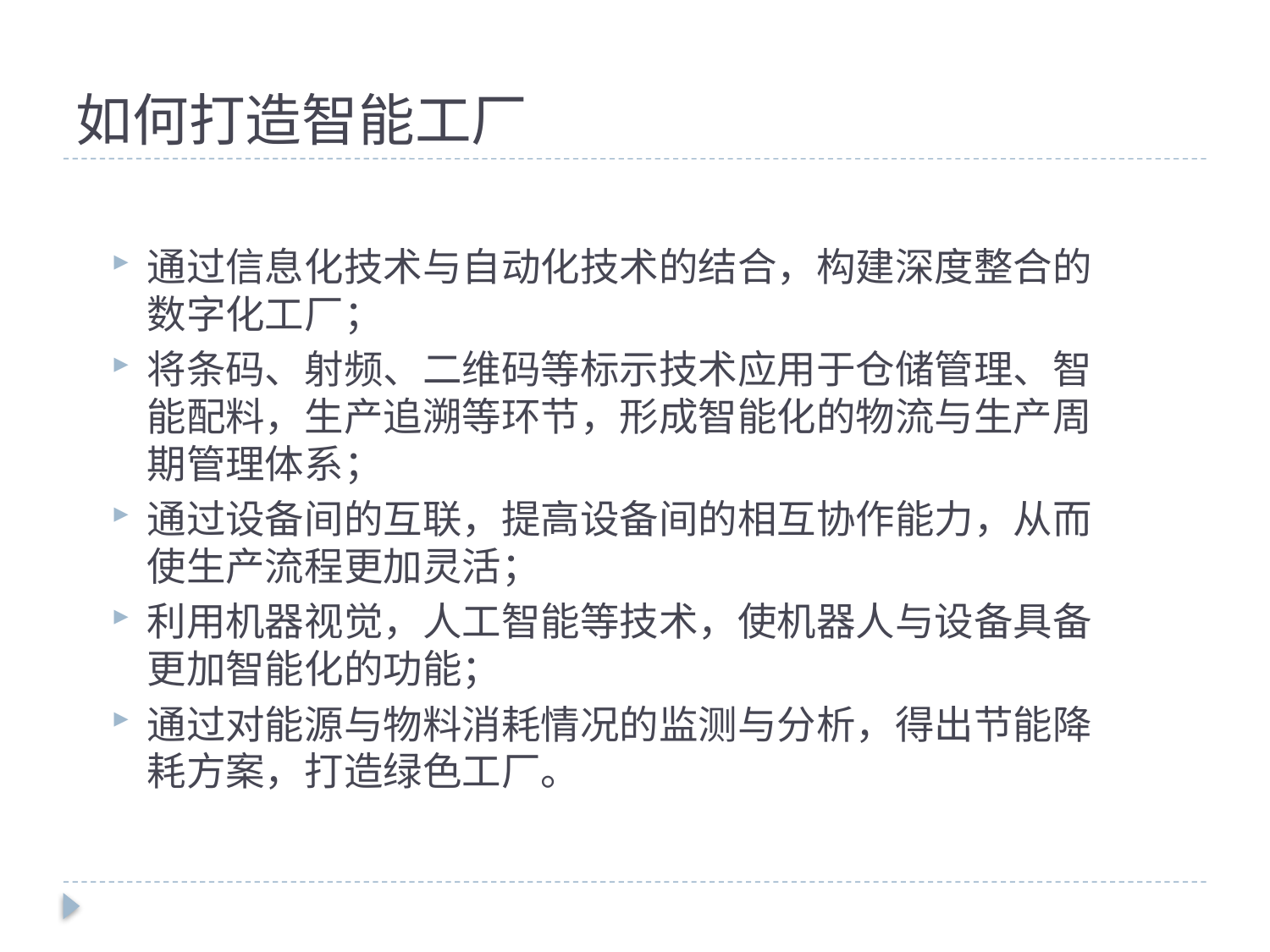

# 如何打造智能工厂
通过信息化技术与自动化技术的结合，构建深度整合的数字化工厂；
将条码、射频、二维码等标示技术应用于仓储管理、智能配料，生产追溯等环节，形成智能化的物流与生产周期管理体系；
通过设备间的互联，提高设备间的相互协作能力，从而使生产流程更加灵活；
利用机器视觉，人工智能等技术，使机器人与设备具备更加智能化的功能；
通过对能源与物料消耗情况的监测与分析，得出节能降耗方案，打造绿色工厂。